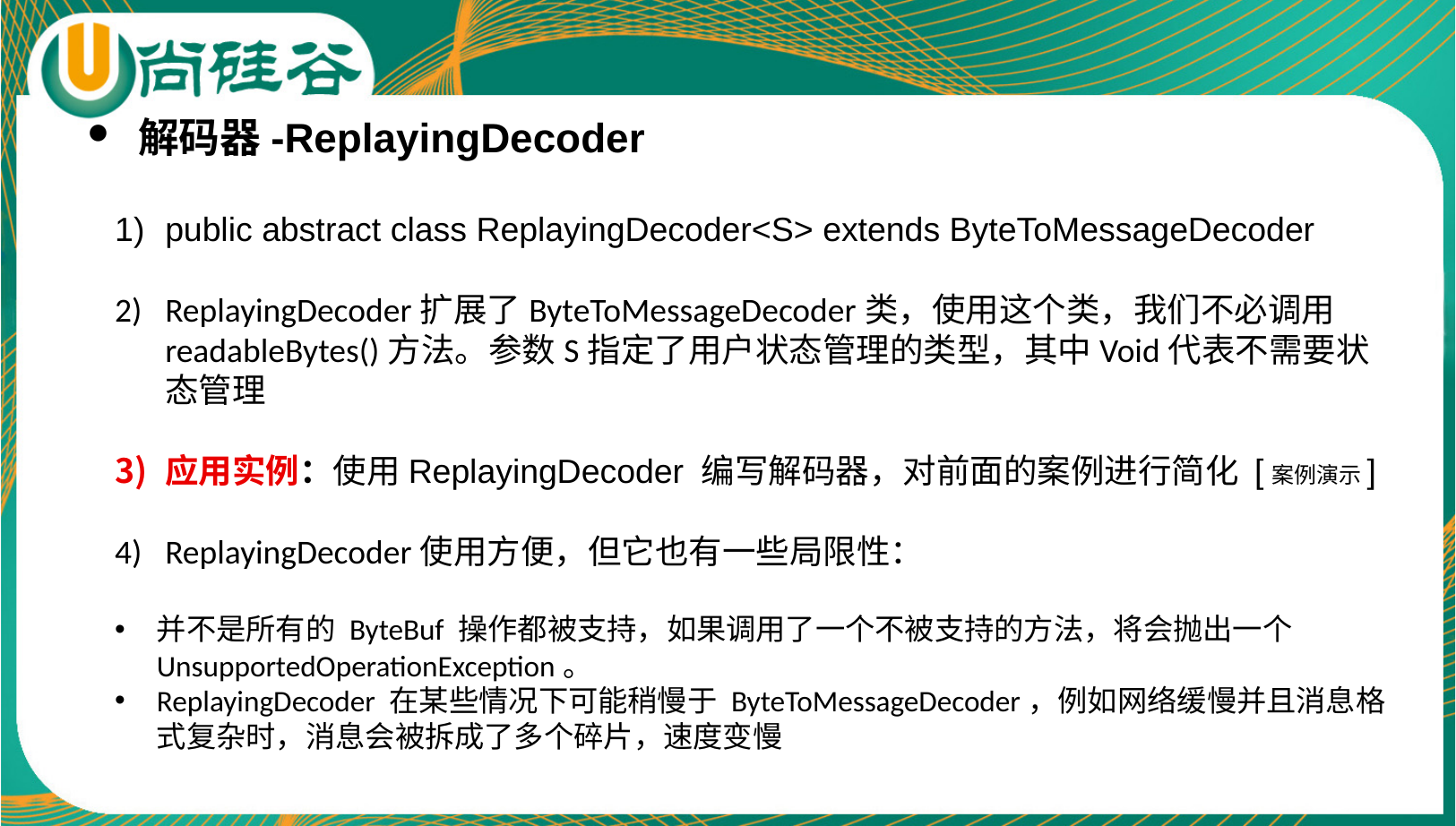

解码器-ReplayingDecoder
public abstract class ReplayingDecoder<S> extends ByteToMessageDecoder

ReplayingDecoder扩展了ByteToMessageDecoder类，使用这个类，我们不必调用readableBytes()方法。参数S指定了用户状态管理的类型，其中Void代表不需要状态管理

应用实例：使用ReplayingDecoder 编写解码器，对前面的案例进行简化 [案例演示]

ReplayingDecoder使用方便，但它也有一些局限性：

并不是所有的 ByteBuf 操作都被支持，如果调用了一个不被支持的方法，将会抛出一个 UnsupportedOperationException。
ReplayingDecoder 在某些情况下可能稍慢于 ByteToMessageDecoder，例如网络缓慢并且消息格式复杂时，消息会被拆成了多个碎片，速度变慢